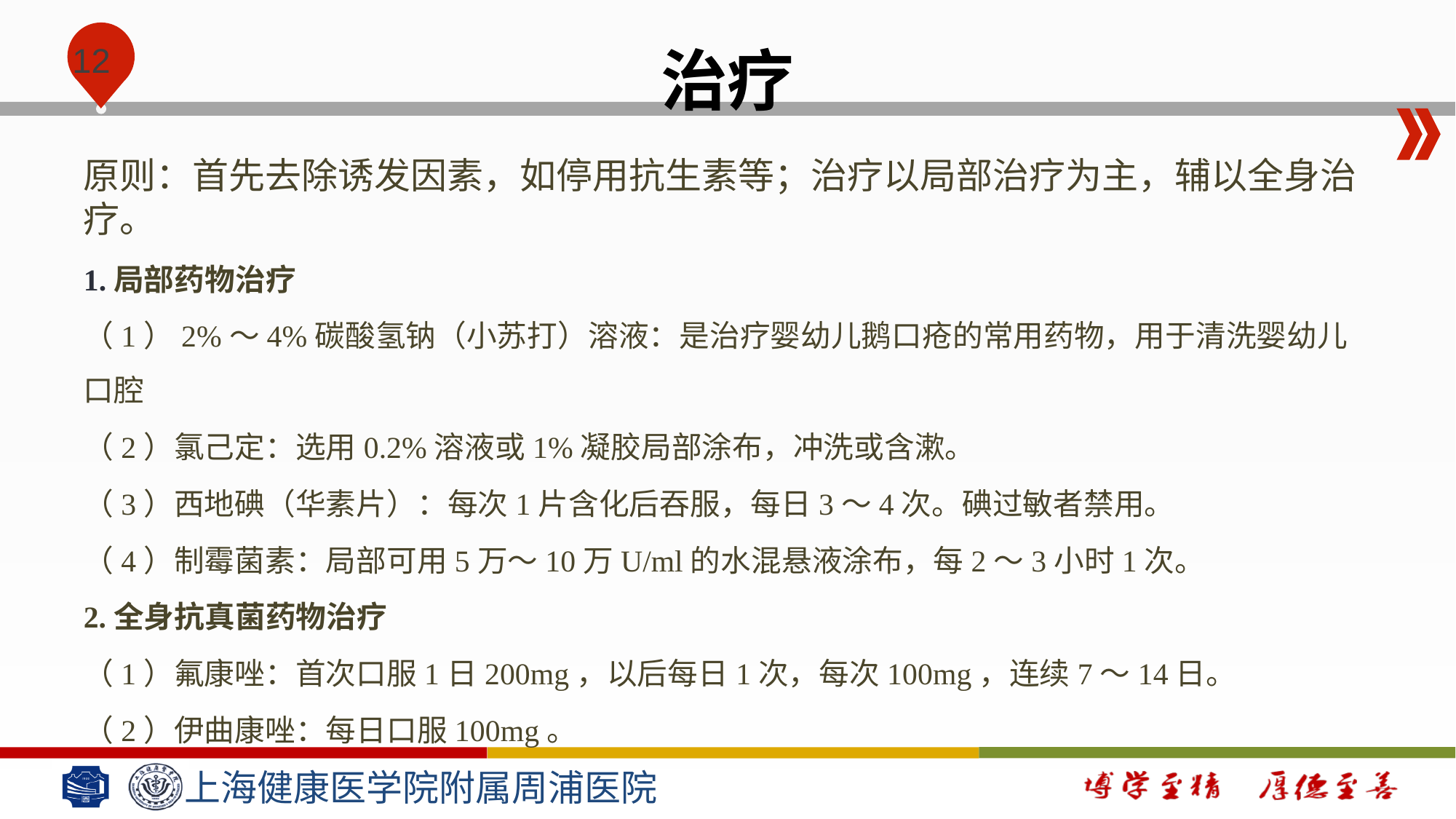

# 治疗
原则：首先去除诱发因素，如停用抗生素等；治疗以局部治疗为主，辅以全身治疗。
1.局部药物治疗
（1）2%～4%碳酸氢钠（小苏打）溶液：是治疗婴幼儿鹅口疮的常用药物，用于清洗婴幼儿口腔
（2）氯己定：选用0.2%溶液或1%凝胶局部涂布，冲洗或含漱。
（3）西地碘（华素片）：每次1片含化后吞服，每日3～4次。碘过敏者禁用。
（4）制霉菌素：局部可用5万～10万U/ml的水混悬液涂布，每2～3小时1次。
2.全身抗真菌药物治疗
（1）氟康唑：首次口服1日200mg，以后每日1次，每次100mg，连续7～14日。
（2）伊曲康唑：每日口服100mg。